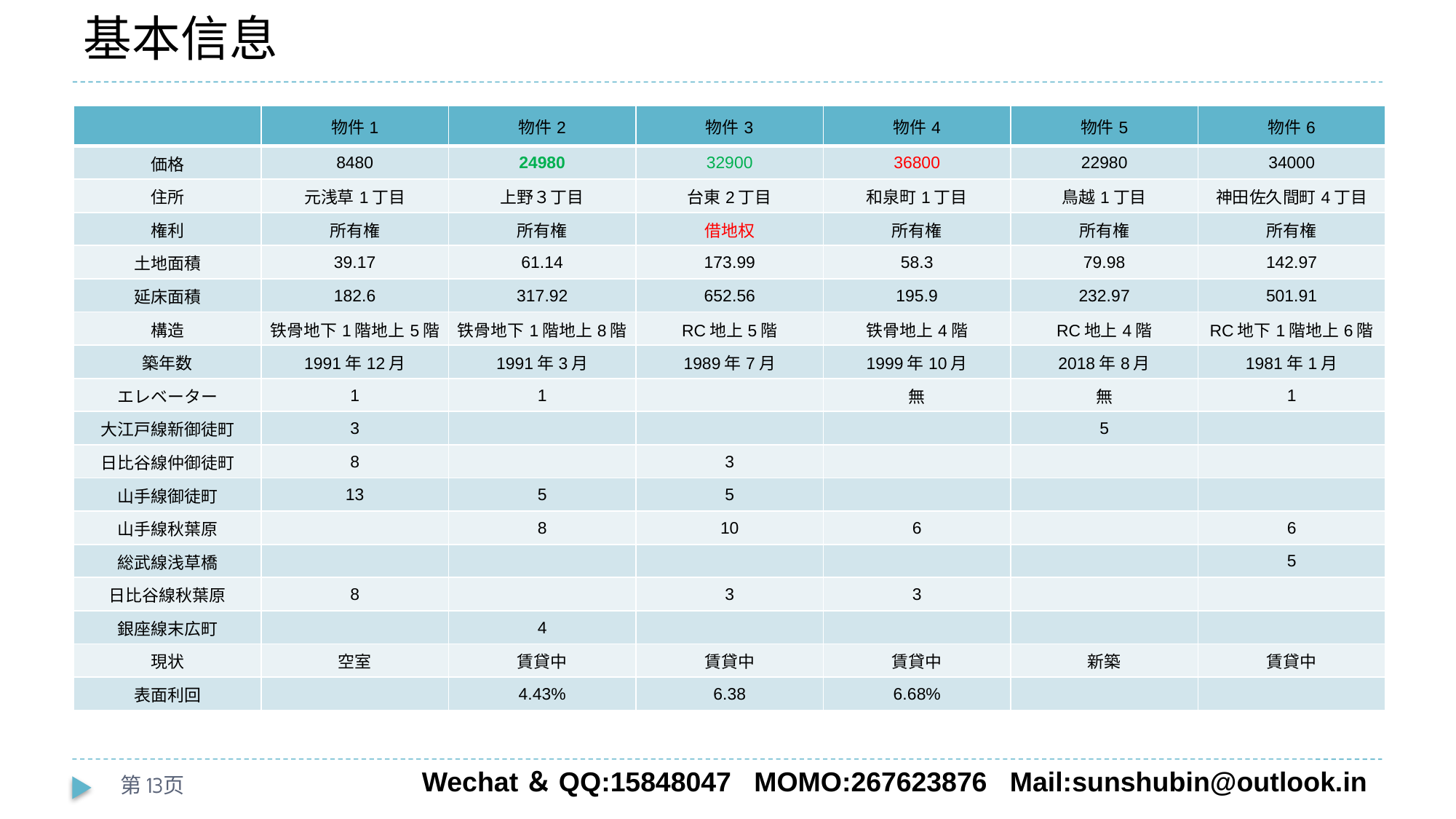

# 基本信息
|  | 物件1 | 物件2 | 物件3 | 物件4 | 物件5 | 物件6 |
| --- | --- | --- | --- | --- | --- | --- |
| 価格 | 8480 | 24980 | 32900 | 36800 | 22980 | 34000 |
| 住所 | 元浅草1丁目 | 上野３丁目 | 台東2丁目 | 和泉町1丁目 | 鳥越1丁目 | 神田佐久間町4丁目 |
| 権利 | 所有権 | 所有権 | 借地权 | 所有権 | 所有権 | 所有権 |
| 土地面積 | 39.17 | 61.14 | 173.99 | 58.3 | 79.98 | 142.97 |
| 延床面積 | 182.6 | 317.92 | 652.56 | 195.9 | 232.97 | 501.91 |
| 構造 | 铁骨地下1階地上5階 | 铁骨地下1階地上8階 | RC地上5階 | 铁骨地上4階 | RC地上4階 | RC地下1階地上6階 |
| 築年数 | 1991年12月 | 1991年3月 | 1989年7月 | 1999年10月 | 2018年8月 | 1981年1月 |
| エレベーター | 1 | 1 |  | 無 | 無 | 1 |
| 大江戸線新御徒町 | 3 |  |  |  | 5 |  |
| 日比谷線仲御徒町 | 8 |  | 3 |  |  |  |
| 山手線御徒町 | 13 | 5 | 5 |  |  |  |
| 山手線秋葉原 |  | 8 | 10 | 6 |  | 6 |
| 総武線浅草橋 |  |  |  |  |  | 5 |
| 日比谷線秋葉原 | 8 |  | 3 | 3 |  |  |
| 銀座線末広町 |  | 4 |  |  |  |  |
| 現状 | 空室 | 賃貸中 | 賃貸中 | 賃貸中 | 新築 | 賃貸中 |
| 表面利回 |  | 4.43% | 6.38 | 6.68% |  |  |
第13页